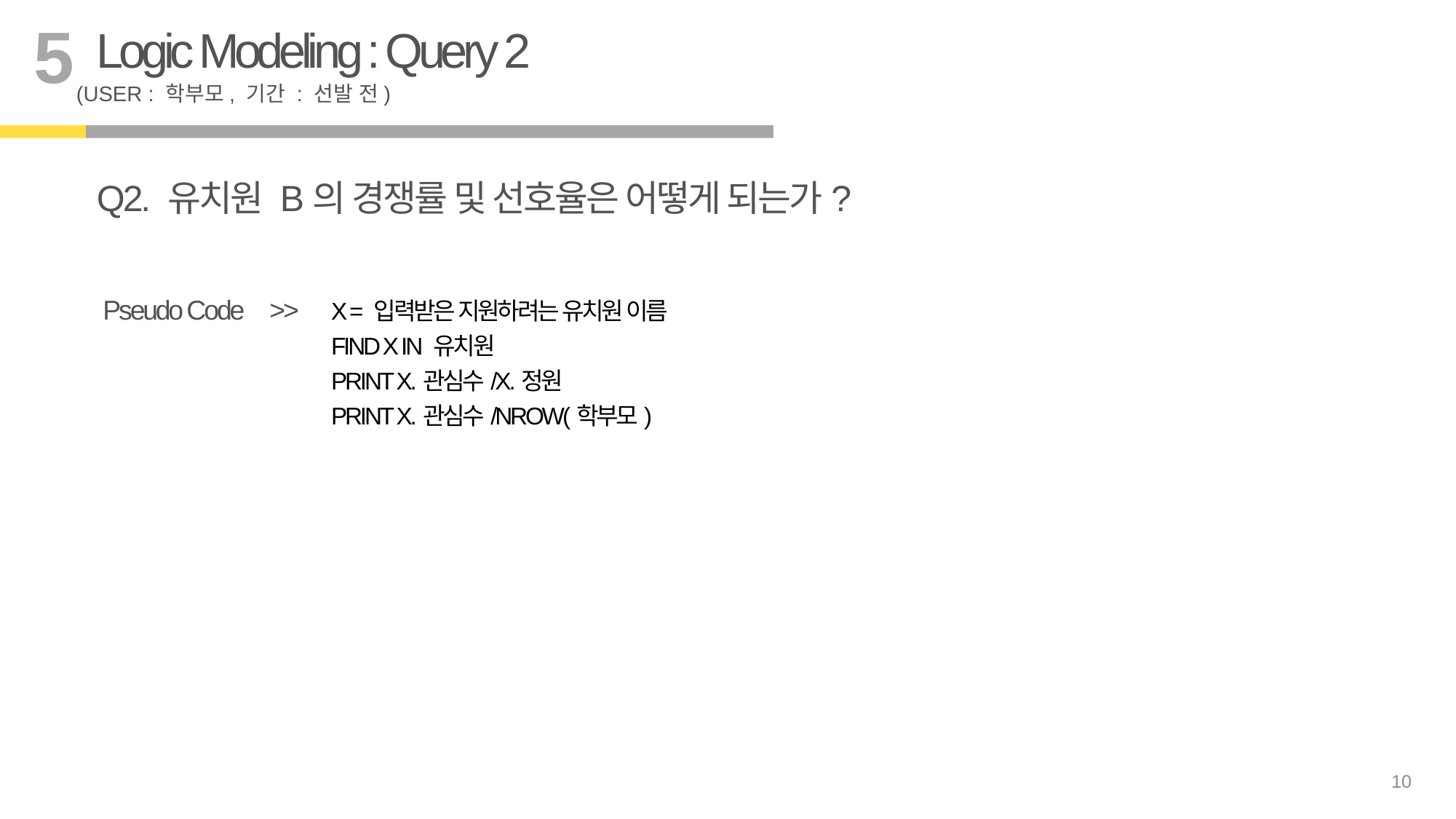

5
Logic Modeling : Query 2
(USER : 학부모, 기간 : 선발 전)

Q2. 유치원 B의 경쟁률 및 선호율은 어떻게 되는가?
X = 입력받은 지원하려는 유치원 이름
FIND X IN 유치원
PRINT X.관심수/X.정원
PRINT X.관심수/NROW(학부모)

Pseudo Code
>>
10